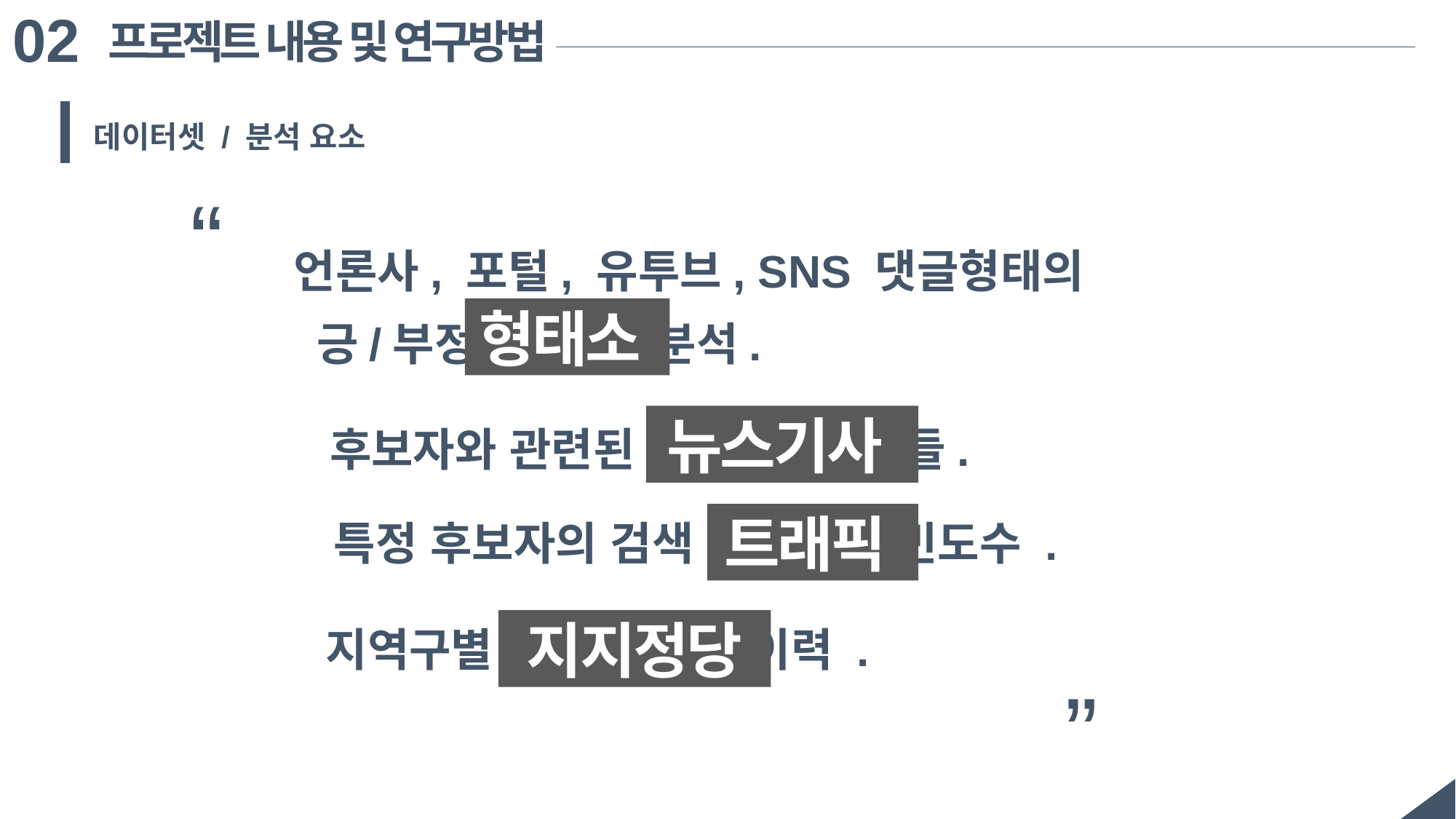

02
프로젝트 내용 및 연구방법

데이터셋 / 분석 요소
“
언론사, 포털, 유투브, SNS 댓글형태의
형태소
긍/부정              분석.
뉴스기사
후보자와 관련된 뉴스 기사      들.
트래픽
특정 후보자의 검색 트래픽     빈도수 .
지지정당
지역구별 지지정당      이력 .
”